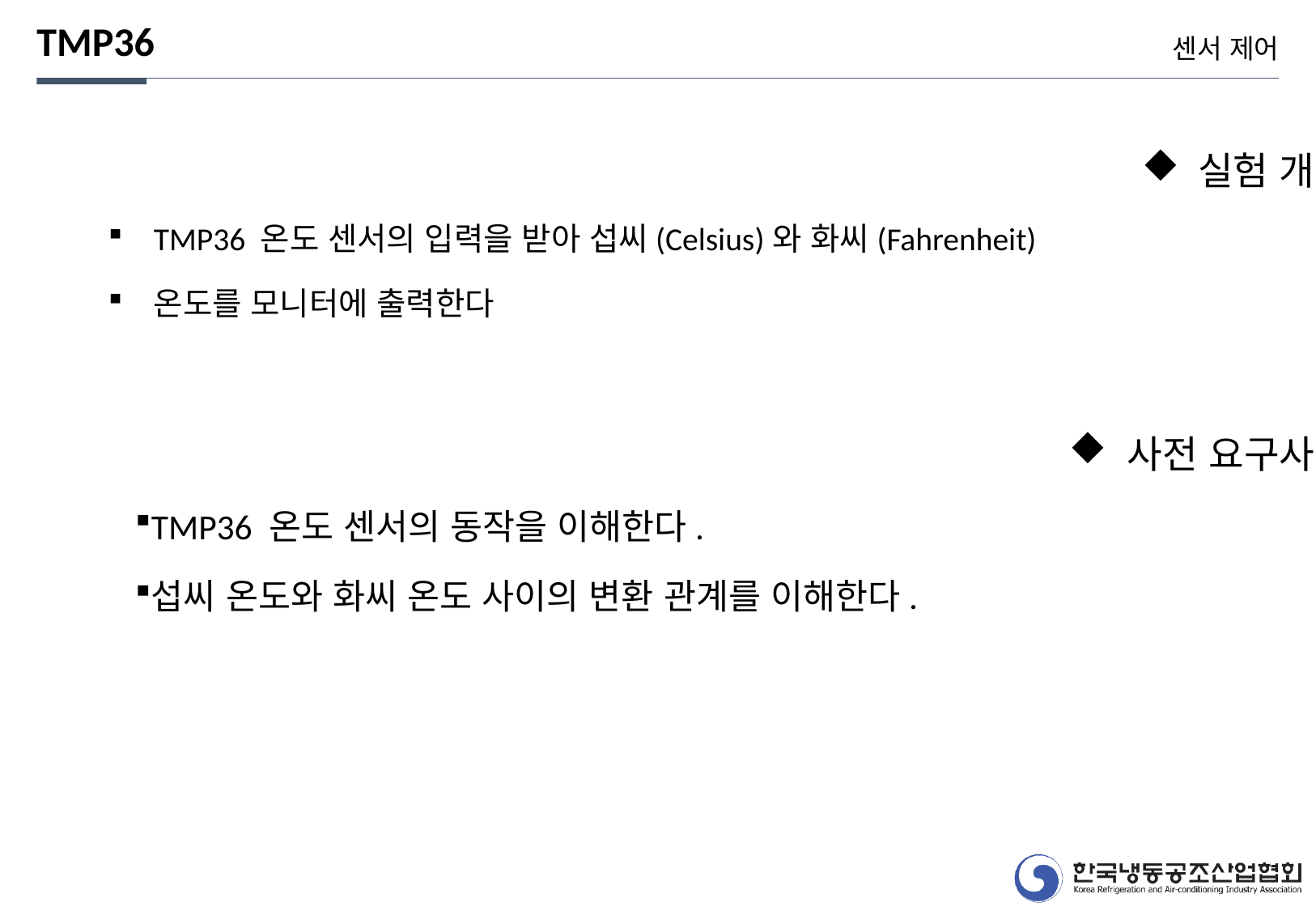

TMP36
센서 제어

 실험 개요
TMP36 온도 센서의 입력을 받아 섭씨(Celsius)와 화씨(Fahrenheit)
온도를 모니터에 출력한다

 사전 요구사항
TMP36 온도 센서의 동작을 이해한다.
섭씨 온도와 화씨 온도 사이의 변환 관계를 이해한다.